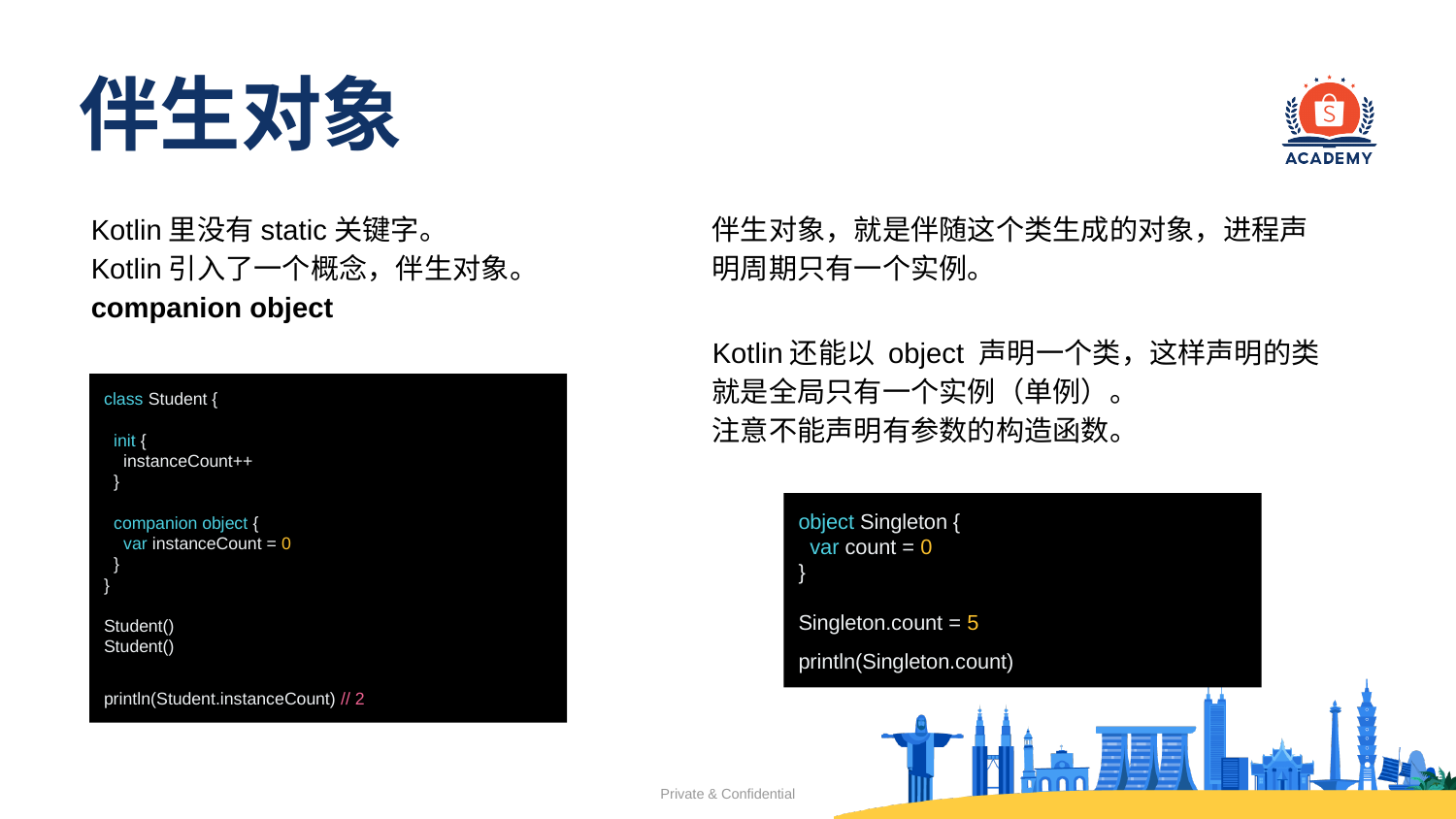

# 伴生对象
Kotlin里没有static关键字。
Kotlin引入了一个概念，伴生对象。
companion object
伴生对象，就是伴随这个类生成的对象，进程声明周期只有一个实例。
Kotlin还能以 object 声明一个类，这样声明的类就是全局只有一个实例（单例）。
注意不能声明有参数的构造函数。
class Student {

  init {
    instanceCount++
  }

  companion object {
    var instanceCount = 0
  }
}

Student()
Student()

println(Student.instanceCount) // 2
object Singleton {
  var count = 0
}

Singleton.count = 5
println(Singleton.count)